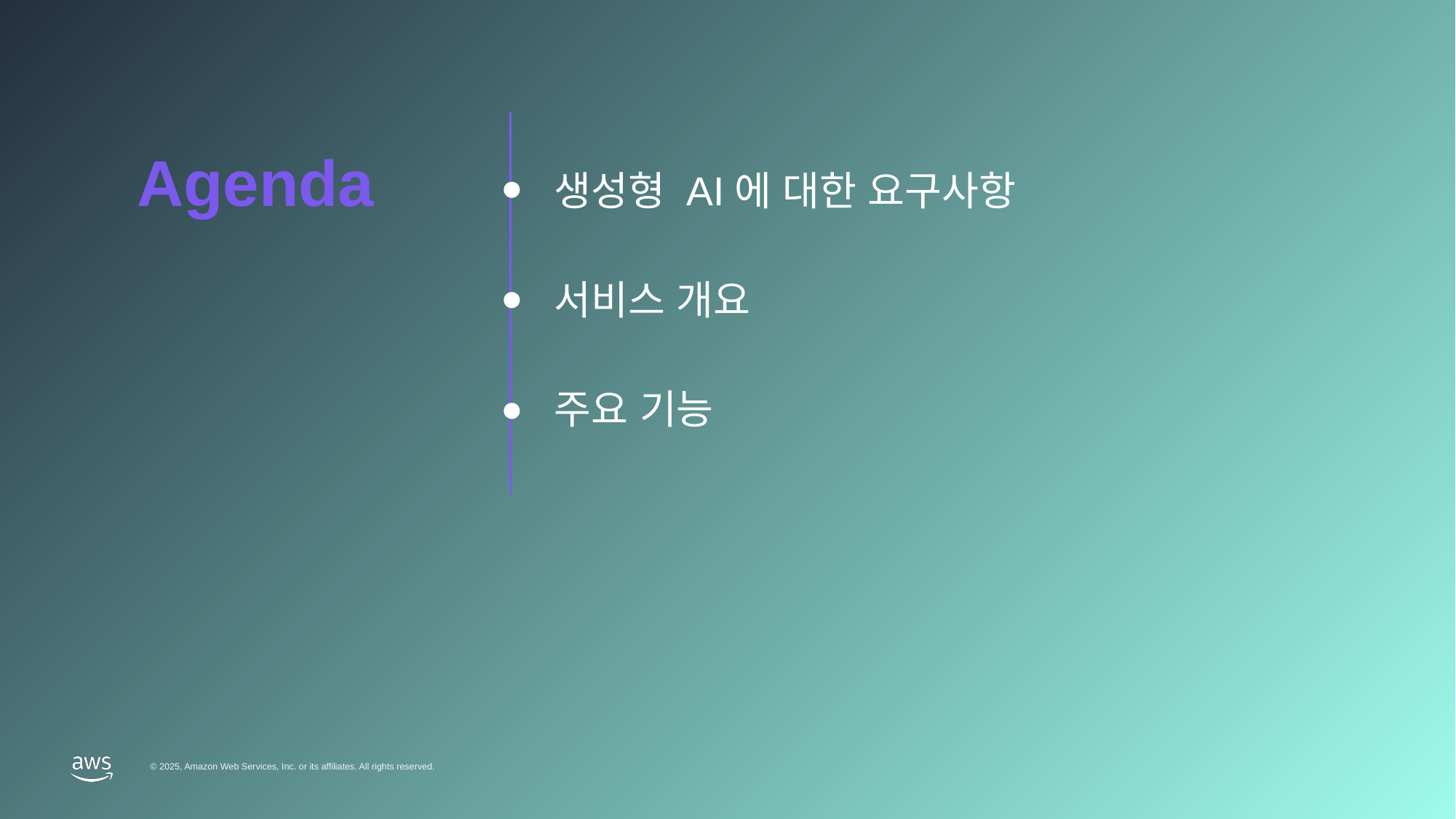

Agenda

생성형 AI에 대한 요구사항
서비스 개요
주요 기능